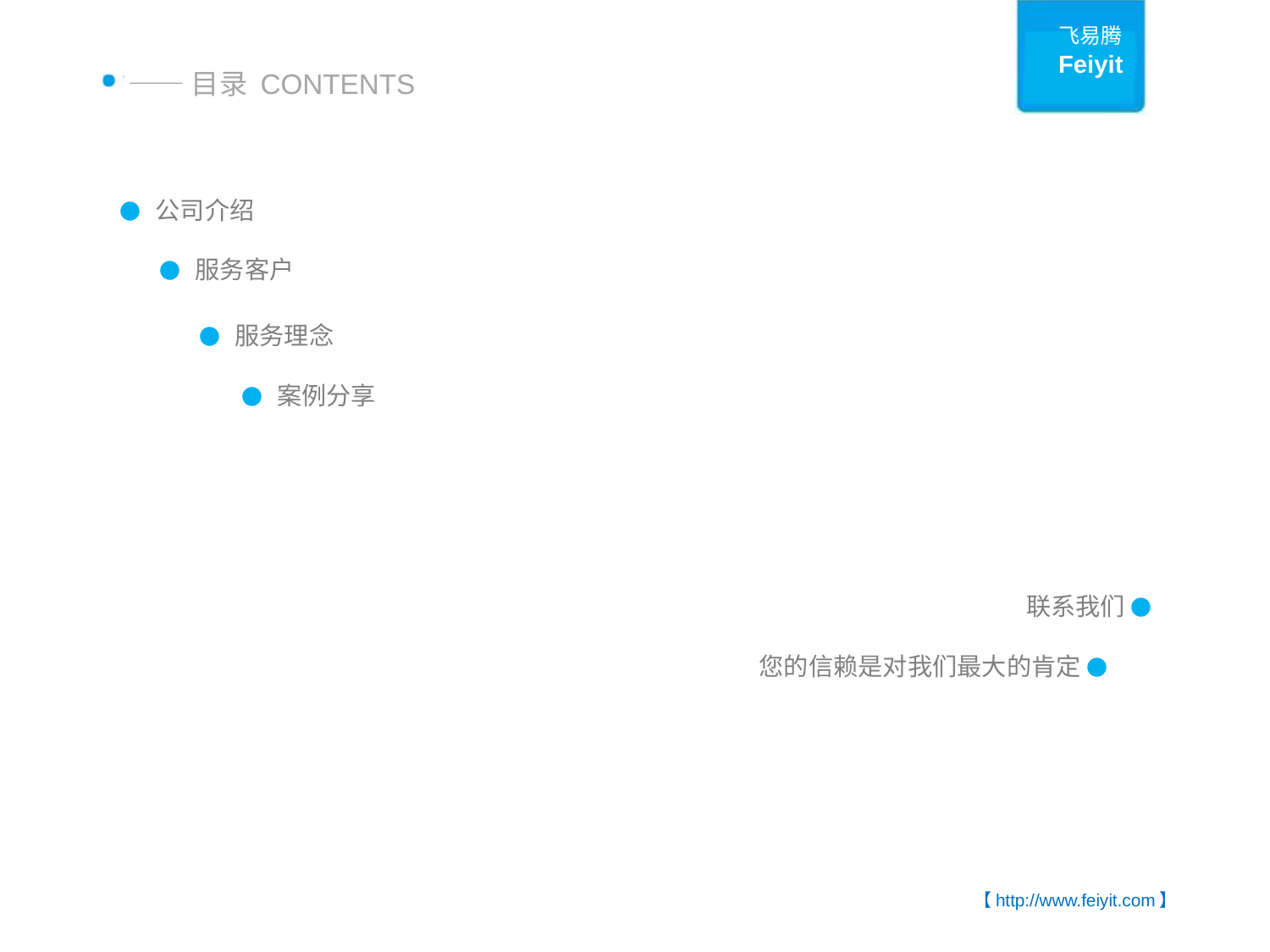

飞易腾
Feiyit
——目录 CONTENTS
●  公司介绍
●  服务客户
●  服务理念
●  案例分享
联系我们 ●
您的信赖是对我们最大的肯定 ●
【http://www.feiyit.com】